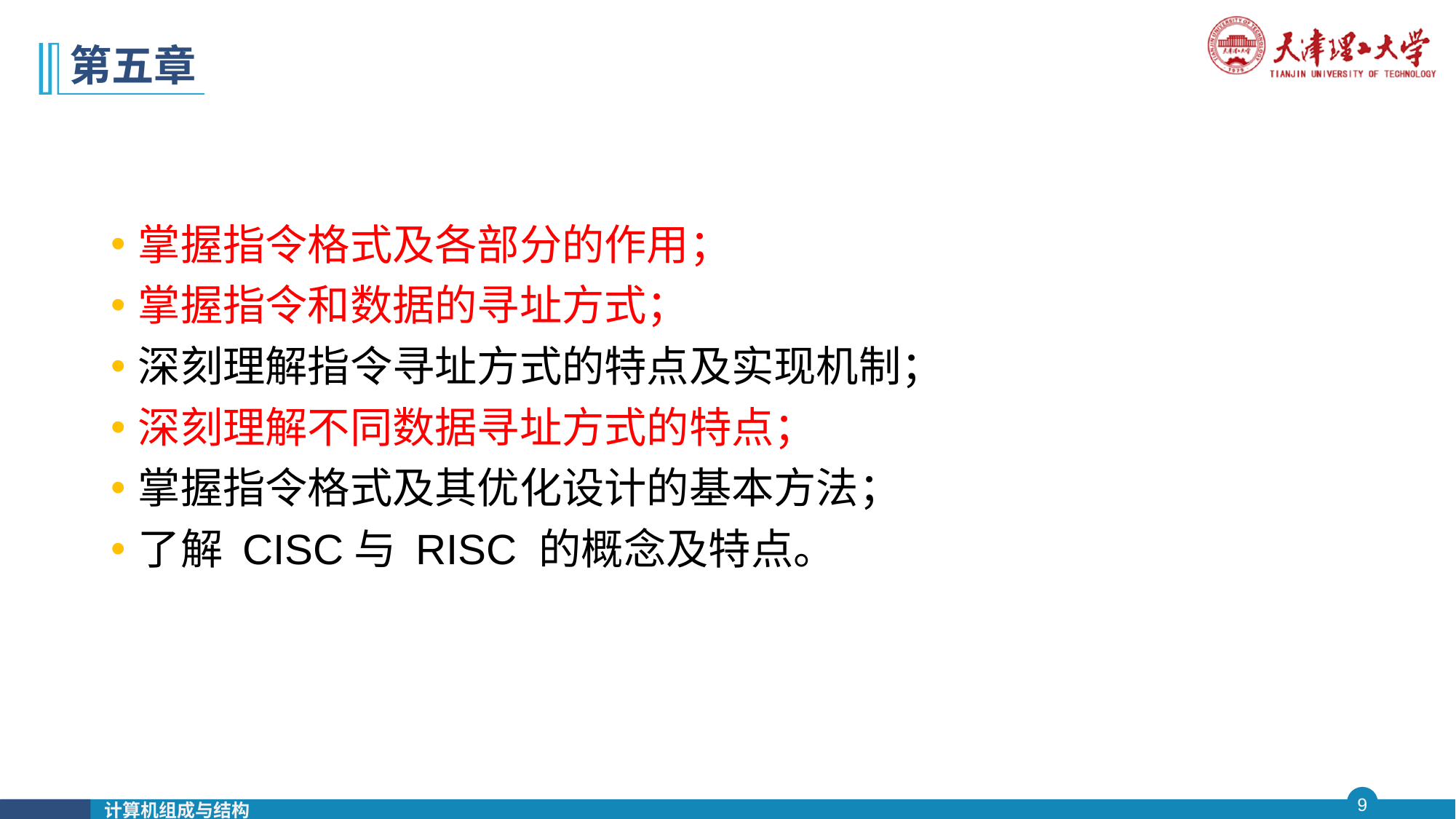

# 第五章
掌握指令格式及各部分的作用；
掌握指令和数据的寻址方式；
深刻理解指令寻址方式的特点及实现机制；
深刻理解不同数据寻址方式的特点；
掌握指令格式及其优化设计的基本方法；
了解 CISC与 RISC 的概念及特点。